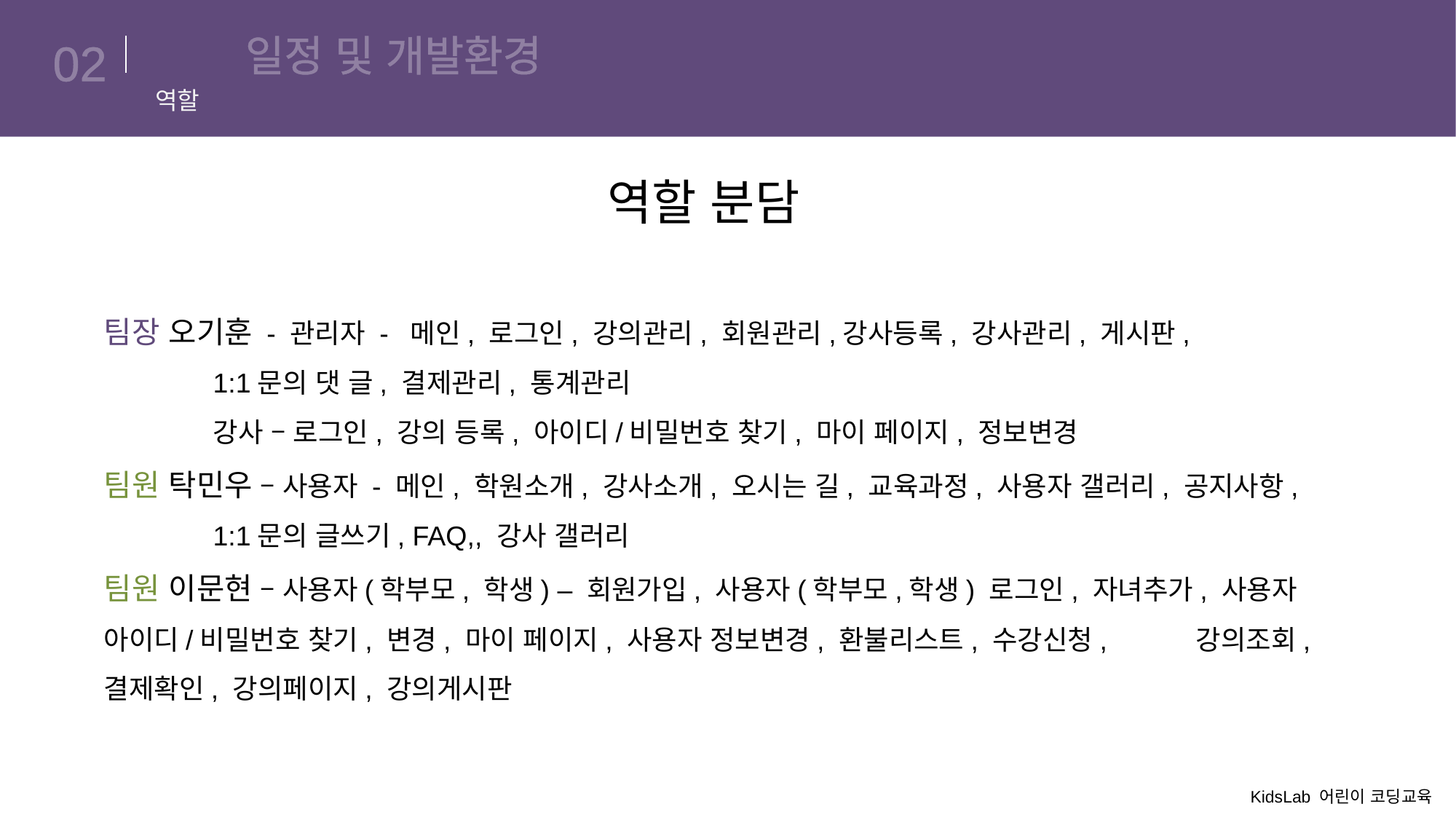

# 일정 및 개발환경
02
역할
역할 분담
팀장 오기훈 - 관리자 -  메인, 로그인, 강의관리, 회원관리,강사등록, 강사관리, 게시판,
	1:1문의 댓 글, 결제관리, 통계관리
	강사 – 로그인, 강의 등록, 아이디/비밀번호 찾기, 마이 페이지, 정보변경
팀원 탁민우 – 사용자 - 메인, 학원소개, 강사소개, 오시는 길, 교육과정, 사용자 갤러리, 공지사항, 	1:1문의 글쓰기, FAQ,, 강사 갤러리
팀원 이문현 – 사용자(학부모, 학생) – 회원가입, 사용자(학부모,학생) 로그인, 자녀추가, 사용자 	아이디/비밀번호 찾기, 변경, 마이 페이지, 사용자 정보변경, 환불리스트, 수강신청, 	강의조회, 결제확인, 강의페이지, 강의게시판